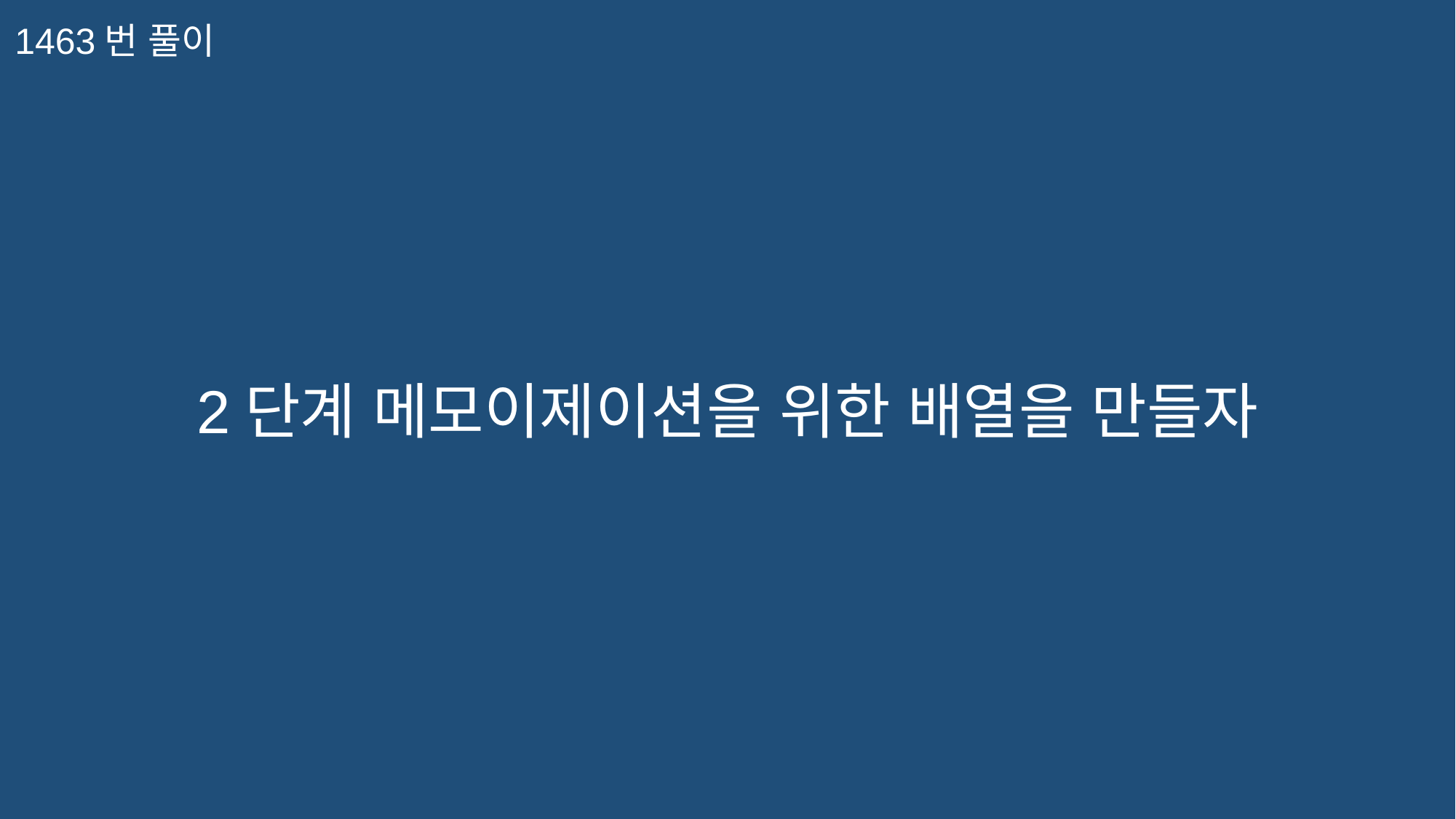

1463번 풀이
2단계 메모이제이션을 위한 배열을 만들자